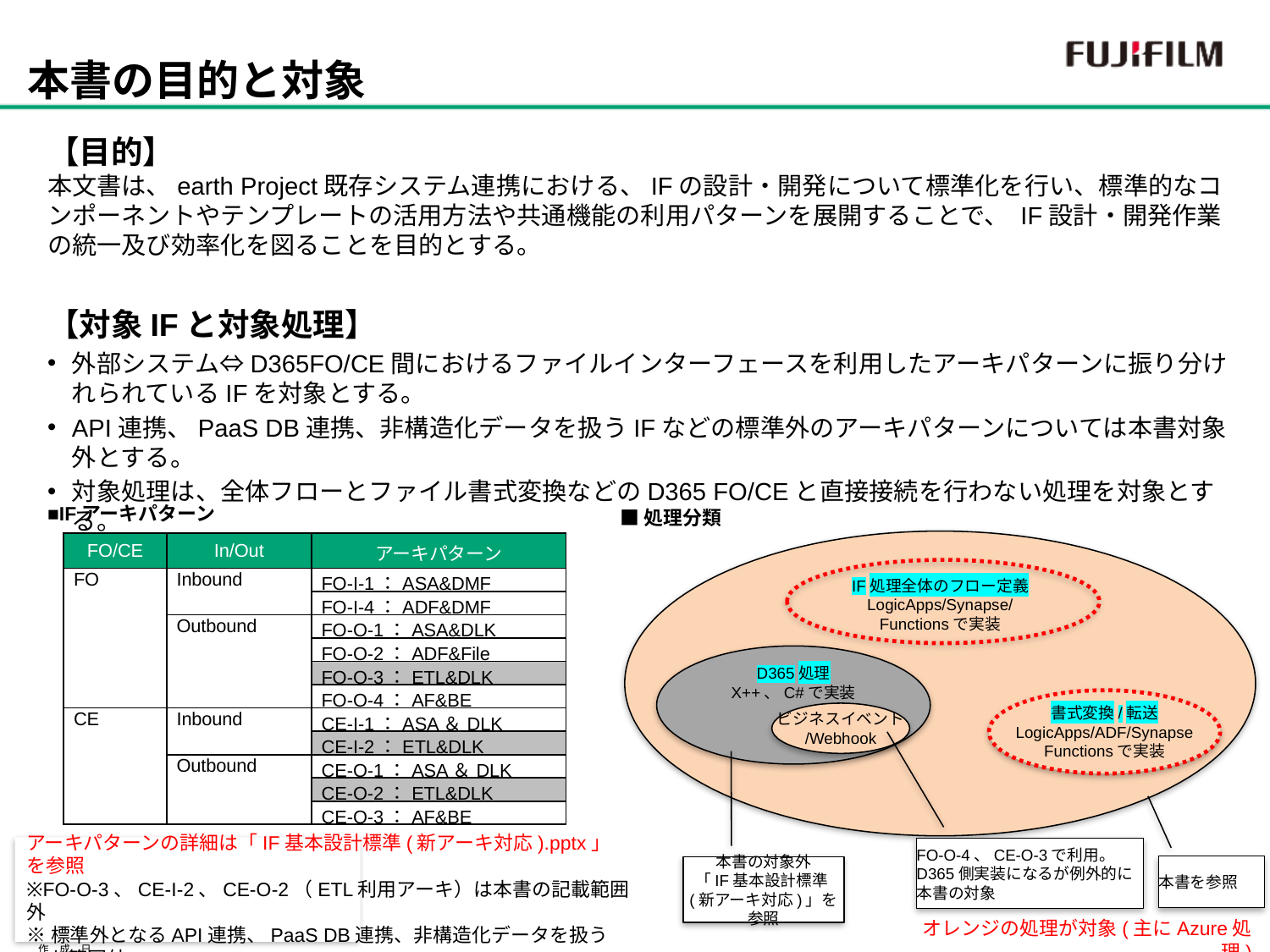

本書の目的と対象
【目的】
本文書は、earth Project既存システム連携における、IFの設計・開発について標準化を行い、標準的なコンポーネントやテンプレートの活用方法や共通機能の利用パターンを展開することで、 IF設計・開発作業の統一及び効率化を図ることを目的とする。

【対象IFと対象処理】
外部システム⇔D365FO/CE間におけるファイルインターフェースを利用したアーキパターンに振り分けれられているIFを対象とする。
API連携、PaaS DB連携、非構造化データを扱うIFなどの標準外のアーキパターンについては本書対象外とする。
対象処理は、全体フローとファイル書式変換などのD365 FO/CEと直接接続を行わない処理を対象とする。

■IFアーキパターン
■処理分類
IF処理全体のフロー定義
LogicApps/Synapse/
Functionsで実装
| FO/CE | In/Out | アーキパターン |
| --- | --- | --- |
| FO | Inbound | FO-I-1：ASA&DMF |
|  |  | FO-I-4：ADF&DMF |
|  | Outbound | FO-O-1：ASA&DLK |
|  |  | FO-O-2：ADF&File |
|  |  | FO-O-3：ETL&DLK |
|  |  | FO-O-4：AF&BE |
| CE | Inbound | CE-I-1：ASA＆DLK |
|  |  | CE-I-2：ETL&DLK |
|  | Outbound | CE-O-1：ASA＆DLK |
|  |  | CE-O-2：ETL&DLK |
|  |  | CE-O-3：AF&BE |

D365処理
X++、C#で実装
書式変換/転送
LogicApps/ADF/Synapse
Functionsで実装
ビジネスイベント
/Webhook
アーキパターンの詳細は「IF基本設計標準(新アーキ対応).pptx」を参照
※FO-O-3、CE-I-2、CE-O-2（ETL利用アーキ）は本書の記載範囲外
※標準外となるAPI連携、PaaS DB連携、非構造化データを扱うIFも範囲外

FO-O-4、CE-O-3で利用。
D365側実装になるが例外的に本書の対象
本書を参照
本書の対象外
「IF基本設計標準(新アーキ対応)」を参照
オレンジの処理が対象(主にAzure処理)